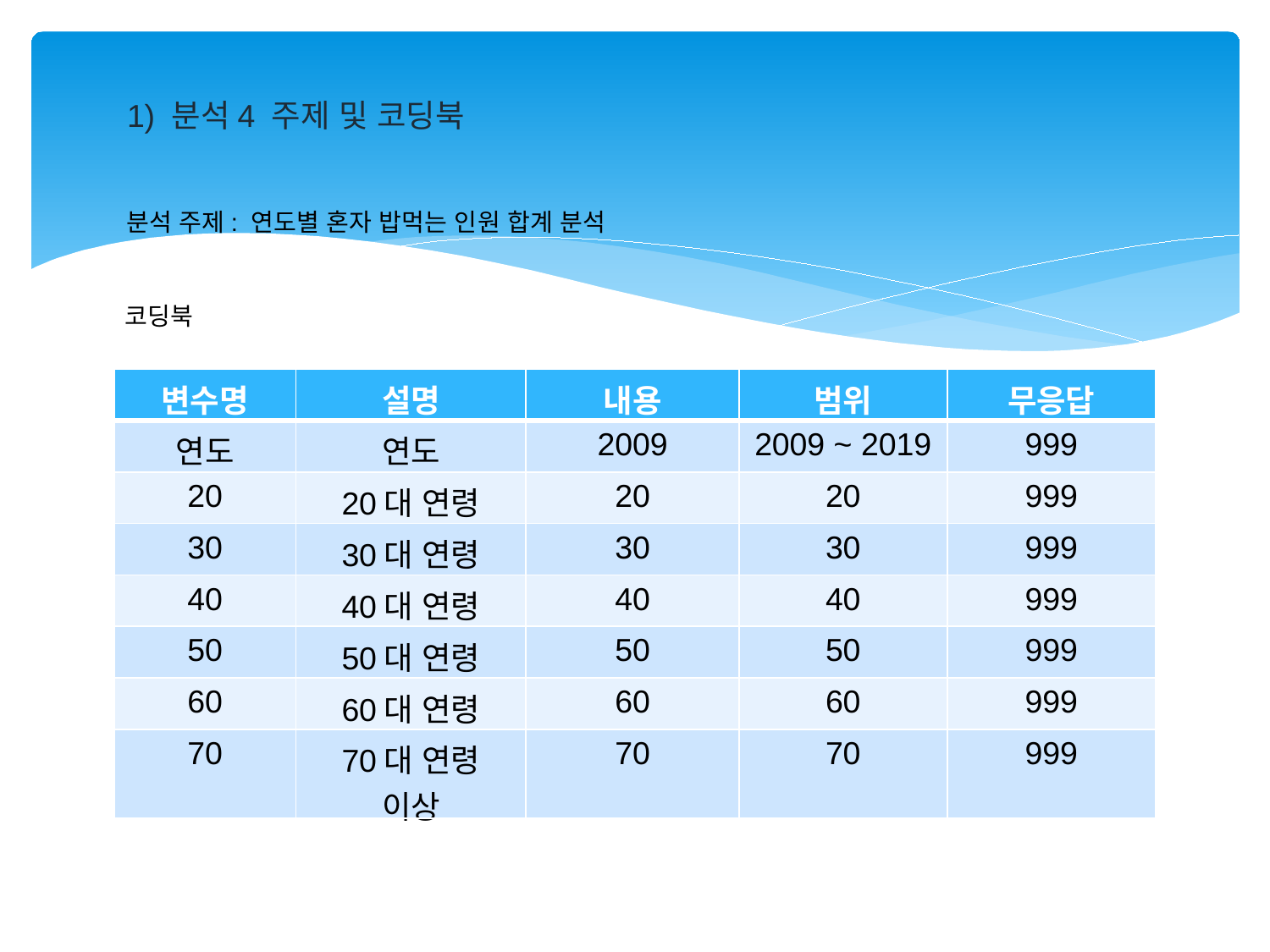

1) 분석4 주제 및 코딩북
분석 주제: 연도별 혼자 밥먹는 인원 합계 분석
코딩북

| 변수명 | 설명 | 내용 | 범위 | 무응답 |
| --- | --- | --- | --- | --- |
| 연도 | 연도 | 2009 | 2009 ~ 2019 | 999 |
| 20 | 20대 연령 | 20 | 20 | 999 |
| 30 | 30대 연령 | 30 | 30 | 999 |
| 40 | 40대 연령 | 40 | 40 | 999 |
| 50 | 50대 연령 | 50 | 50 | 999 |
| 60 | 60대 연령 | 60 | 60 | 999 |
| 70 | 70대 연령 이상 | 70 | 70 | 999 |